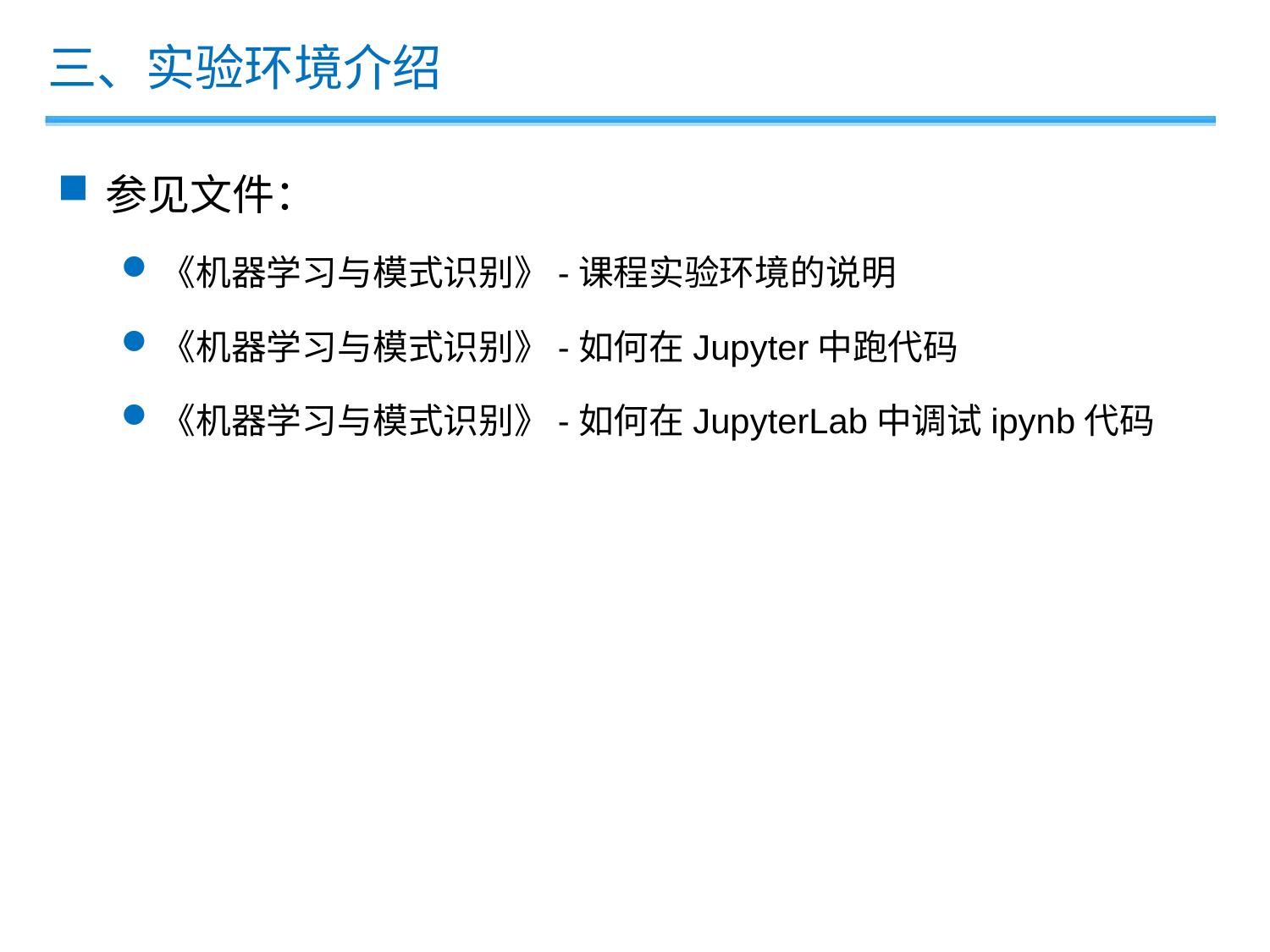

三、实验环境介绍
参见文件：
《机器学习与模式识别》-课程实验环境的说明
《机器学习与模式识别》-如何在Jupyter中跑代码
《机器学习与模式识别》-如何在JupyterLab中调试ipynb代码